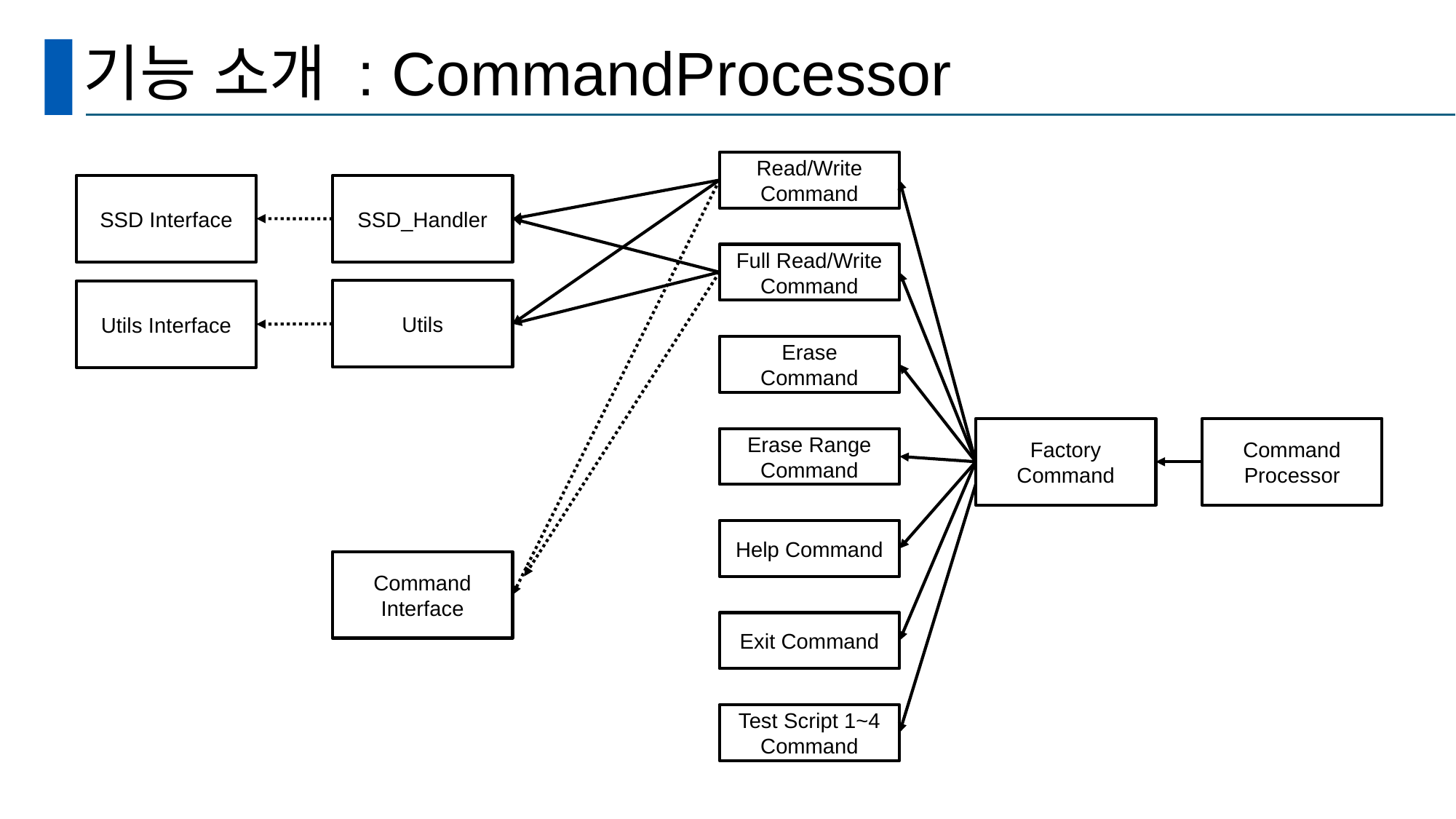

# 기능 소개 : CommandProcessor
Read/Write Command
SSD Interface
SSD_Handler
Full Read/Write Command
Utils
Utils Interface
Erase Command
Command Processor
Factory Command
Erase Range Command
Help Command
Command
Interface
Exit Command
Test Script 1~4 Command